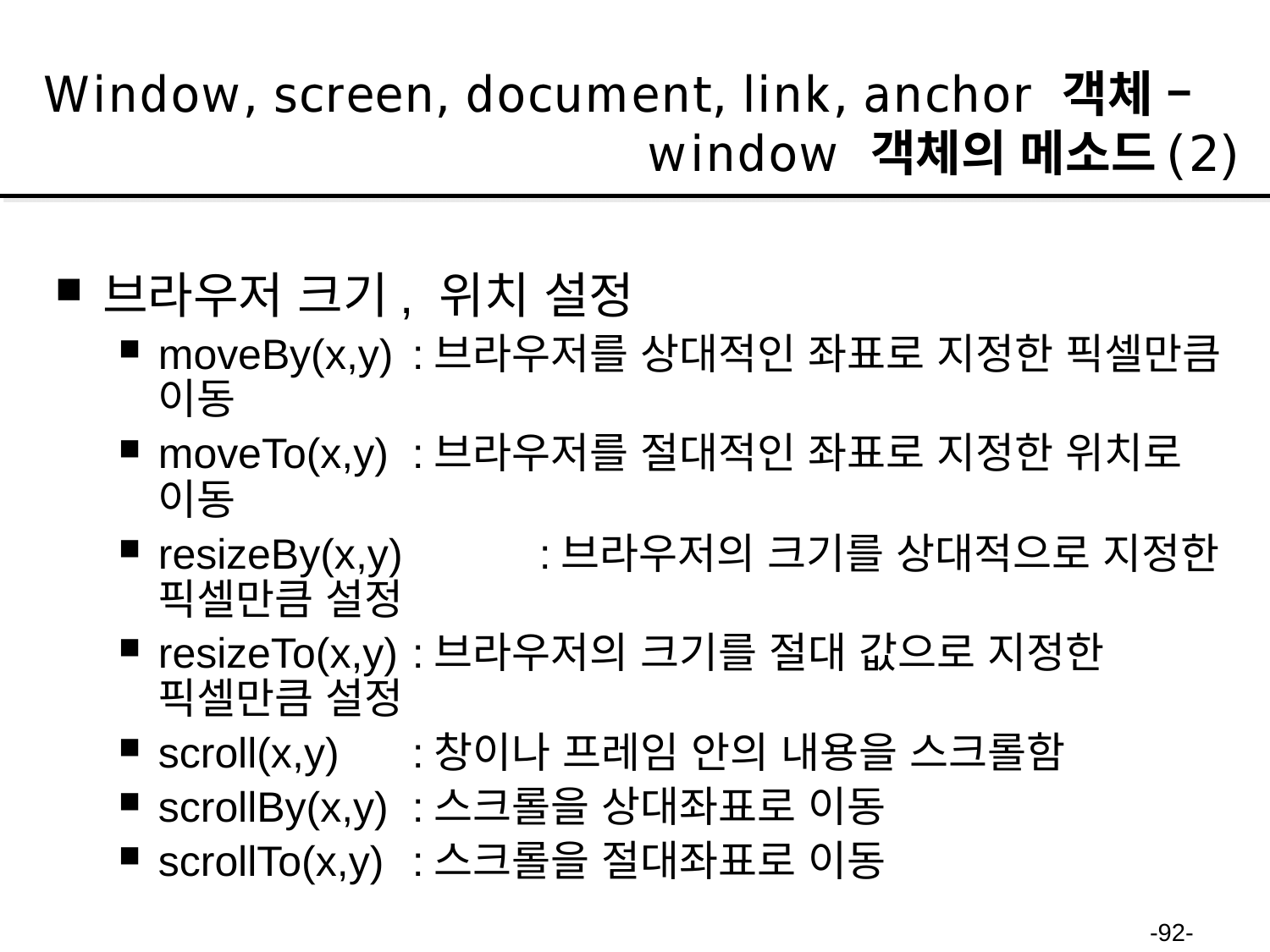

Window, screen, document, link, anchor 객체 –
                                          window 객체의 메소드(2)
브라우저 크기, 위치 설정
moveBy(x,y) 	:브라우저를 상대적인 좌표로 지정한 픽셀만큼 이동
moveTo(x,y) 	:브라우저를 절대적인 좌표로 지정한 위치로 이동
resizeBy(x,y) 	:브라우저의 크기를 상대적으로 지정한 픽셀만큼 설정
resizeTo(x,y) 	:브라우저의 크기를 절대 값으로 지정한 픽셀만큼 설정
scroll(x,y)	:창이나 프레임 안의 내용을 스크롤함
scrollBy(x,y) 	:스크롤을 상대좌표로 이동
scrollTo(x,y) 	:스크롤을 절대좌표로 이동
-92-